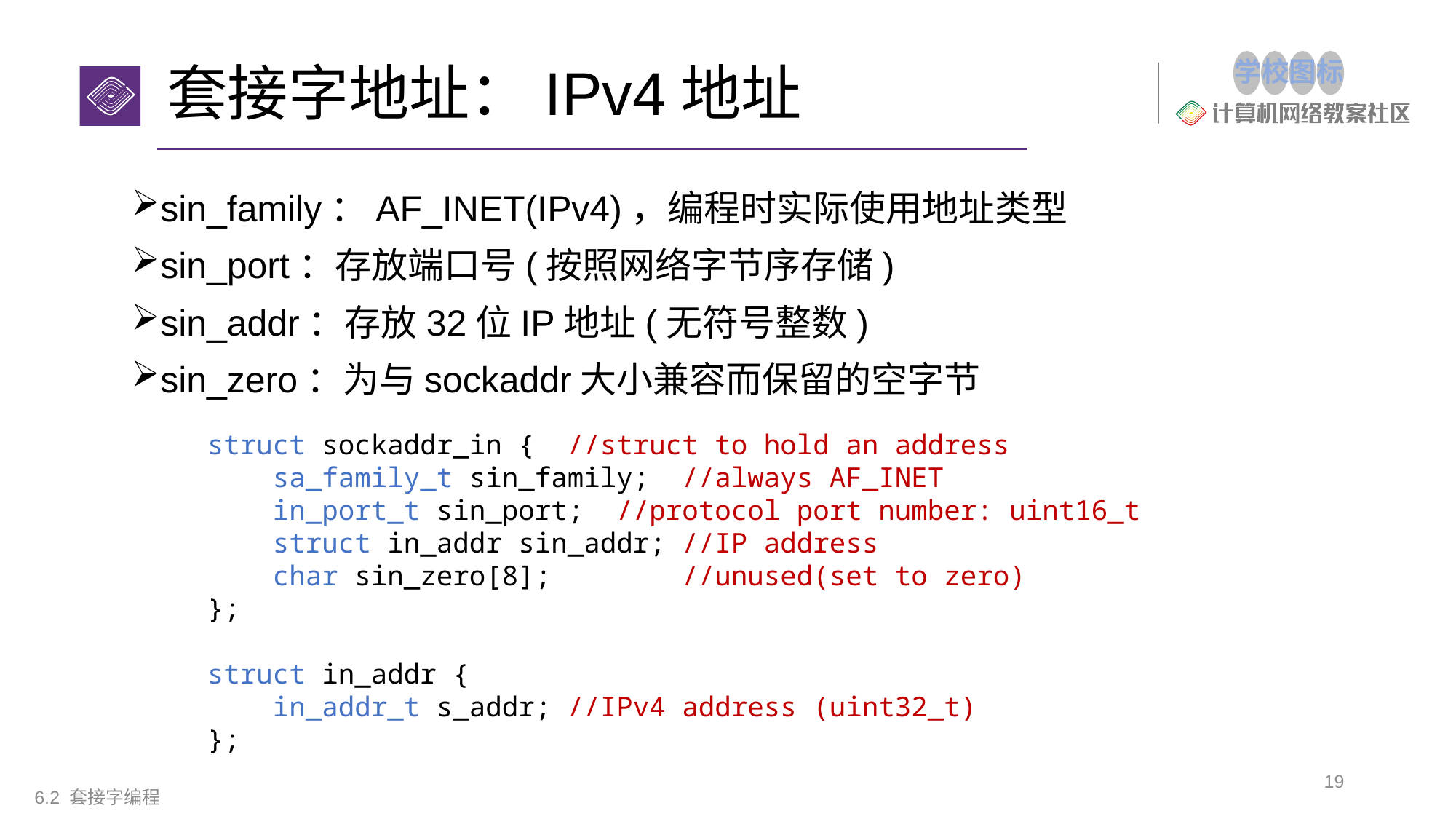

# 套接字地址：IPv4地址
sin_family：AF_INET(IPv4)，编程时实际使用地址类型
sin_port：存放端口号(按照网络字节序存储)
sin_addr：存放32位IP地址(无符号整数)
sin_zero：为与sockaddr大小兼容而保留的空字节

struct sockaddr_in {  //struct to hold an address
    sa_family_t sin_family;  //always AF_INET
    in_port_t sin_port;  //protocol port number: uint16_t
    struct in_addr sin_addr; //IP address
    char sin_zero[8];        //unused(set to zero)
};
struct in_addr {
    in_addr_t s_addr; //IPv4 address (uint32_t)
};
19
6.2 套接字编程